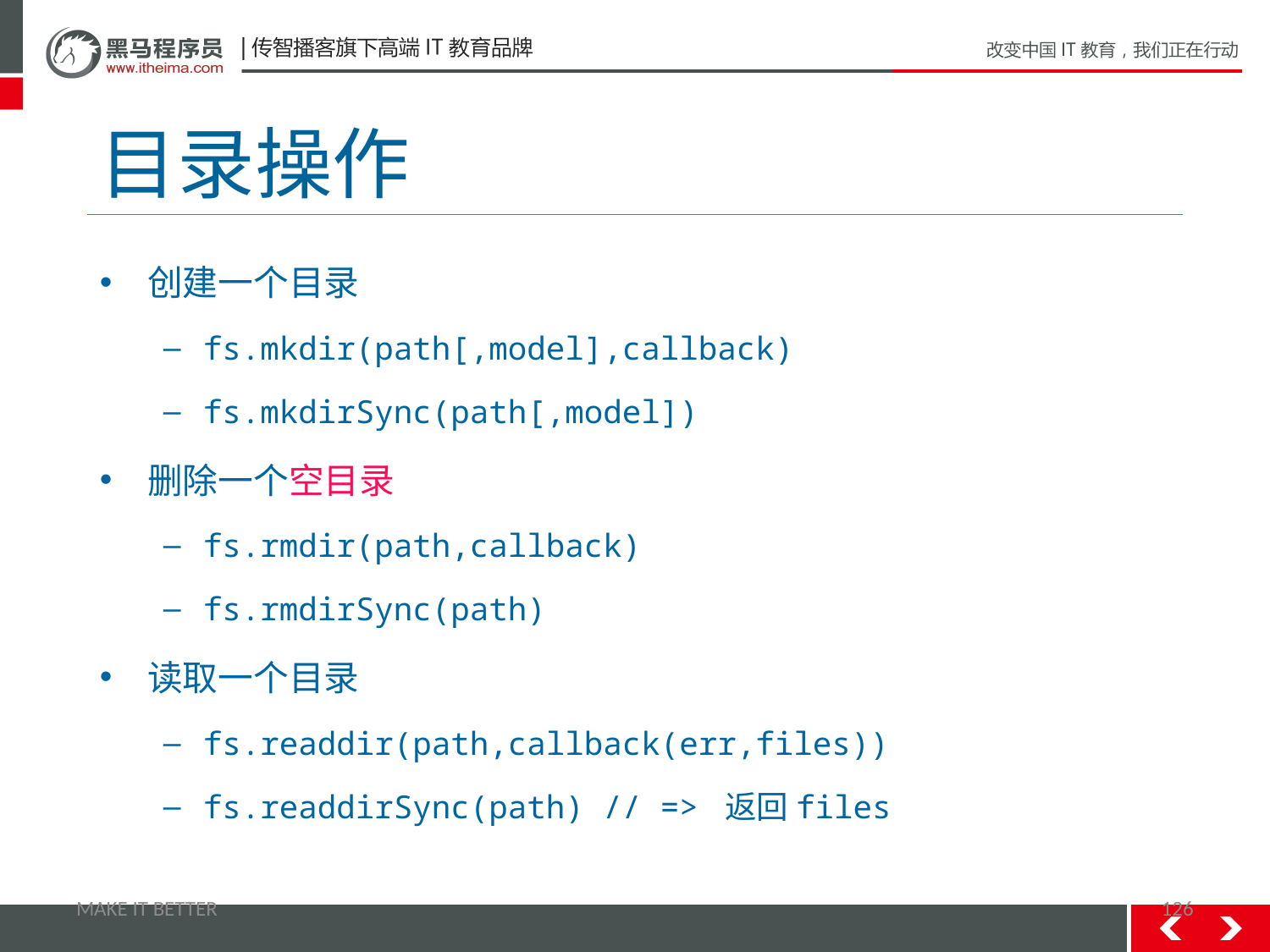

# 目录操作
创建一个目录
fs.mkdir(path[,model],callback)
fs.mkdirSync(path[,model])
删除一个空目录
fs.rmdir(path,callback)
fs.rmdirSync(path)
读取一个目录
fs.readdir(path,callback(err,files))
fs.readdirSync(path) // => 返回files
MAKE IT BETTER
126